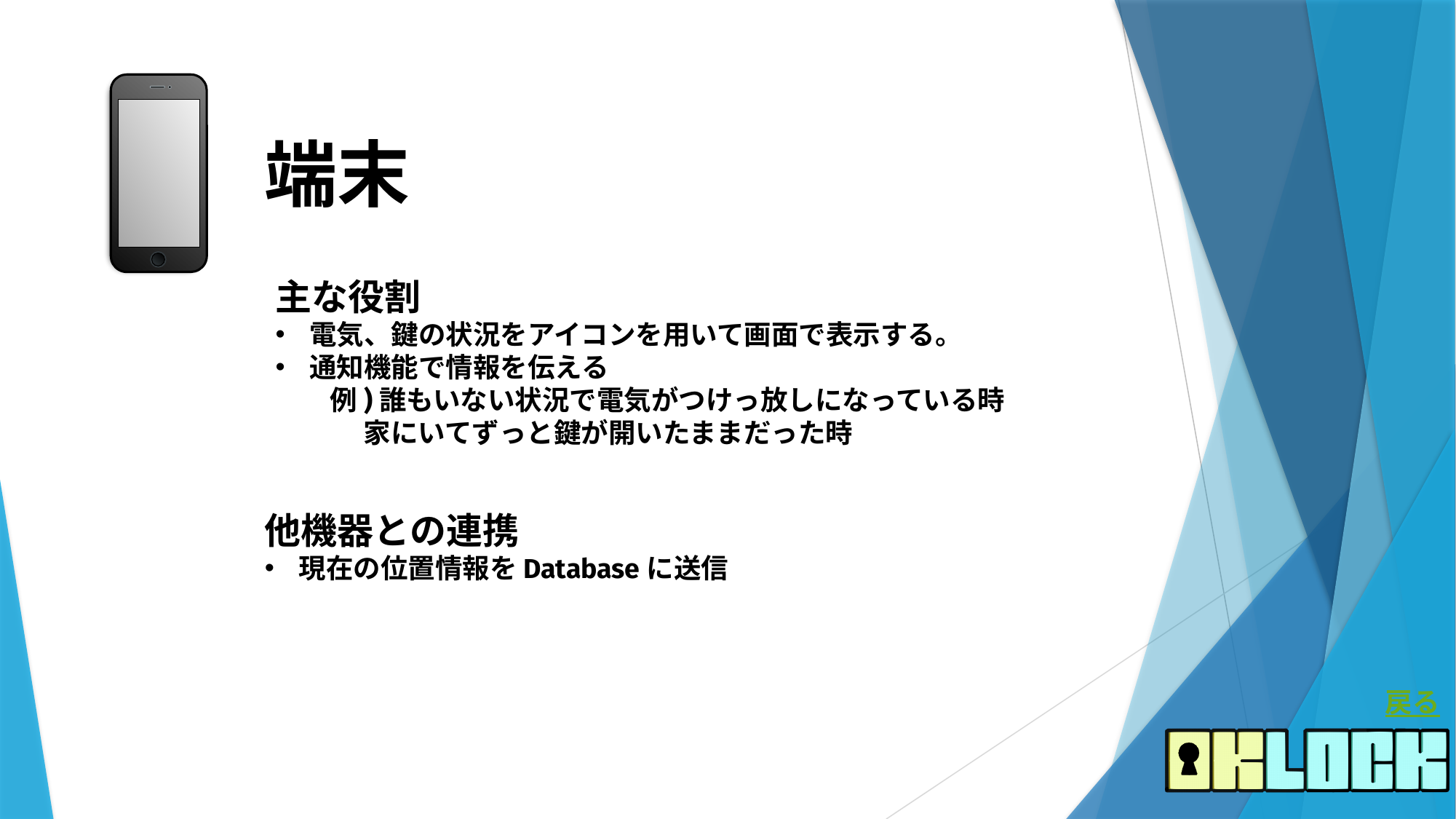

端末
主な役割
電気、鍵の状況をアイコンを用いて画面で表示する。
通知機能で情報を伝える
　　例)誰もいない状況で電気がつけっ放しになっている時
　　　 家にいてずっと鍵が開いたままだった時
他機器との連携
現在の位置情報をDatabaseに送信
戻る